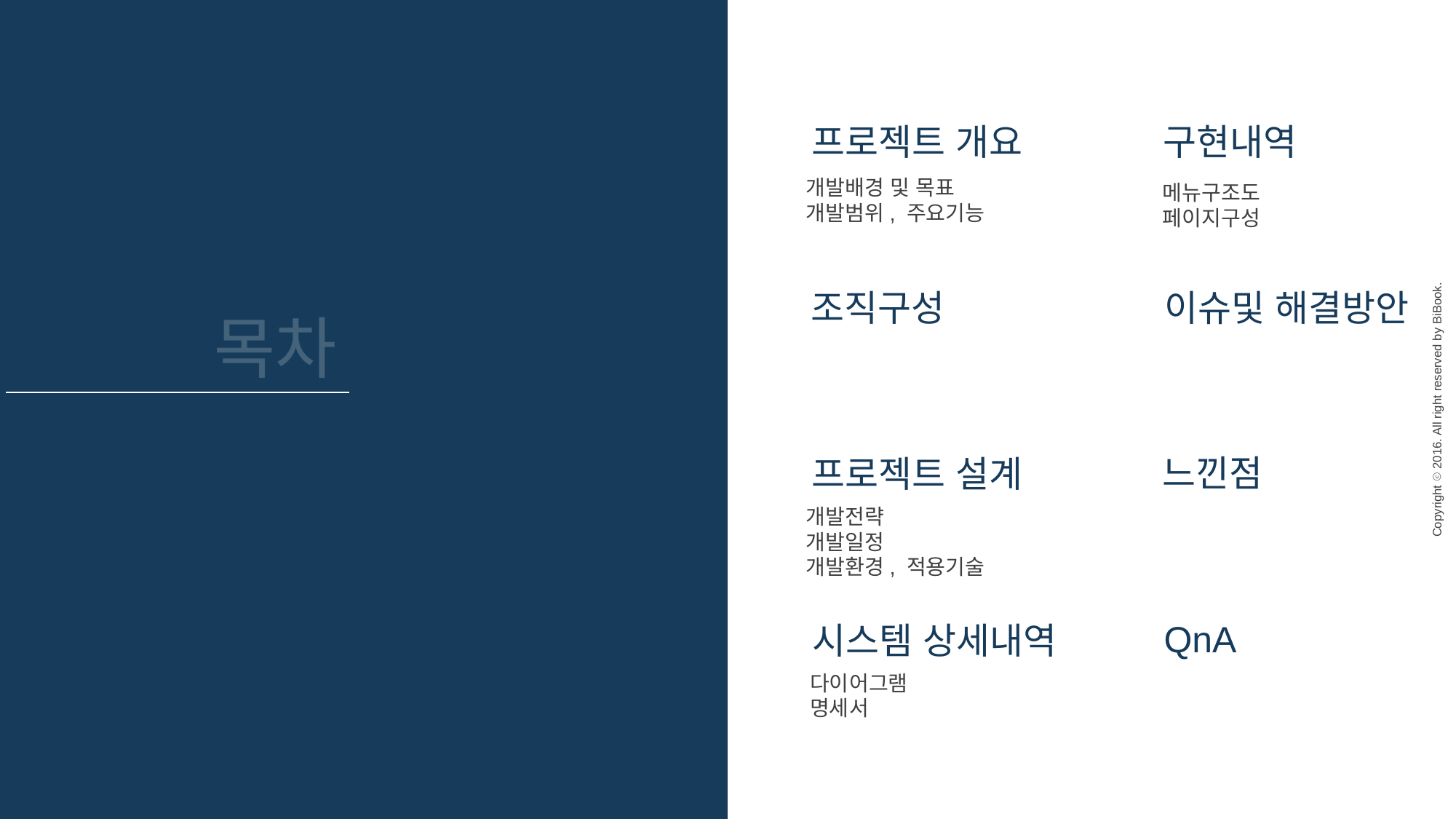

프로젝트 개요
구현내역
개발배경 및 목표
개발범위, 주요기능
메뉴구조도
페이지구성
이슈및 해결방안
조직구성
느낀점
프로젝트 설계
개발전략
개발일정
개발환경, 적용기술
QnA
시스템 상세내역
다이어그램
명세서
목차
Copyright ⓒ 2016. All right reserved by BiBook.